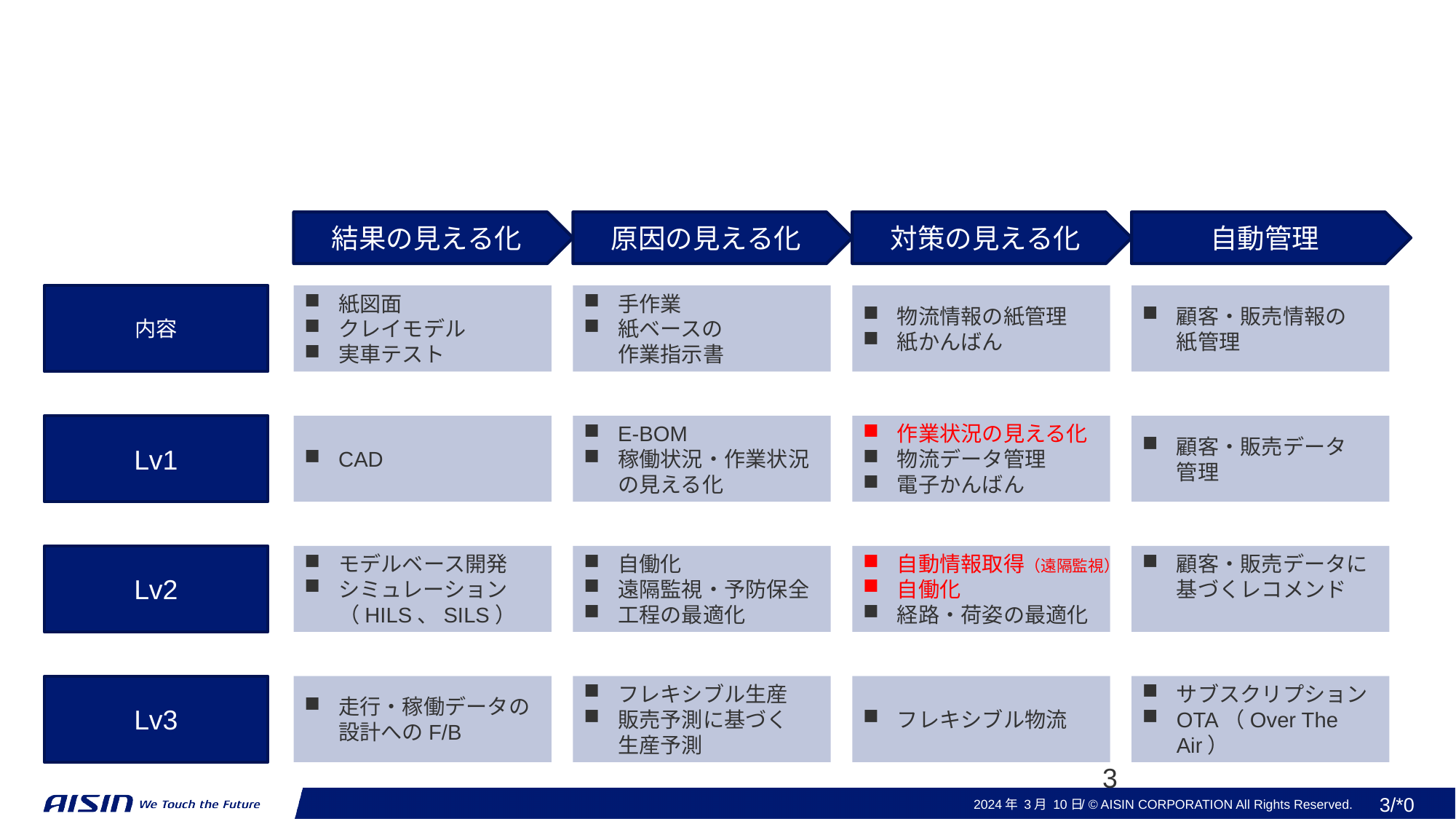

結果の見える化
原因の見える化
対策の見える化
自動管理
内容
紙図面
クレイモデル
実車テスト
手作業
紙ベースの
作業指示書
物流情報の紙管理
紙かんばん
顧客・販売情報の
紙管理
Lv1
CAD
E-BOM
稼働状況・作業状況の見える化
作業状況の見える化
物流データ管理
電子かんばん
顧客・販売データ
管理
Lv2
モデルベース開発
シミュレーション
（HILS、SILS）
自働化
遠隔監視・予防保全
工程の最適化
自動情報取得（遠隔監視）
自働化
経路・荷姿の最適化
顧客・販売データに基づくレコメンド

走行・稼働データの
設計へのF/B
フレキシブル生産
販売予測に基づく
生産予測
フレキシブル物流
サブスクリプション
OTA（Over The Air）
Lv3
3
2024年 3月 10日